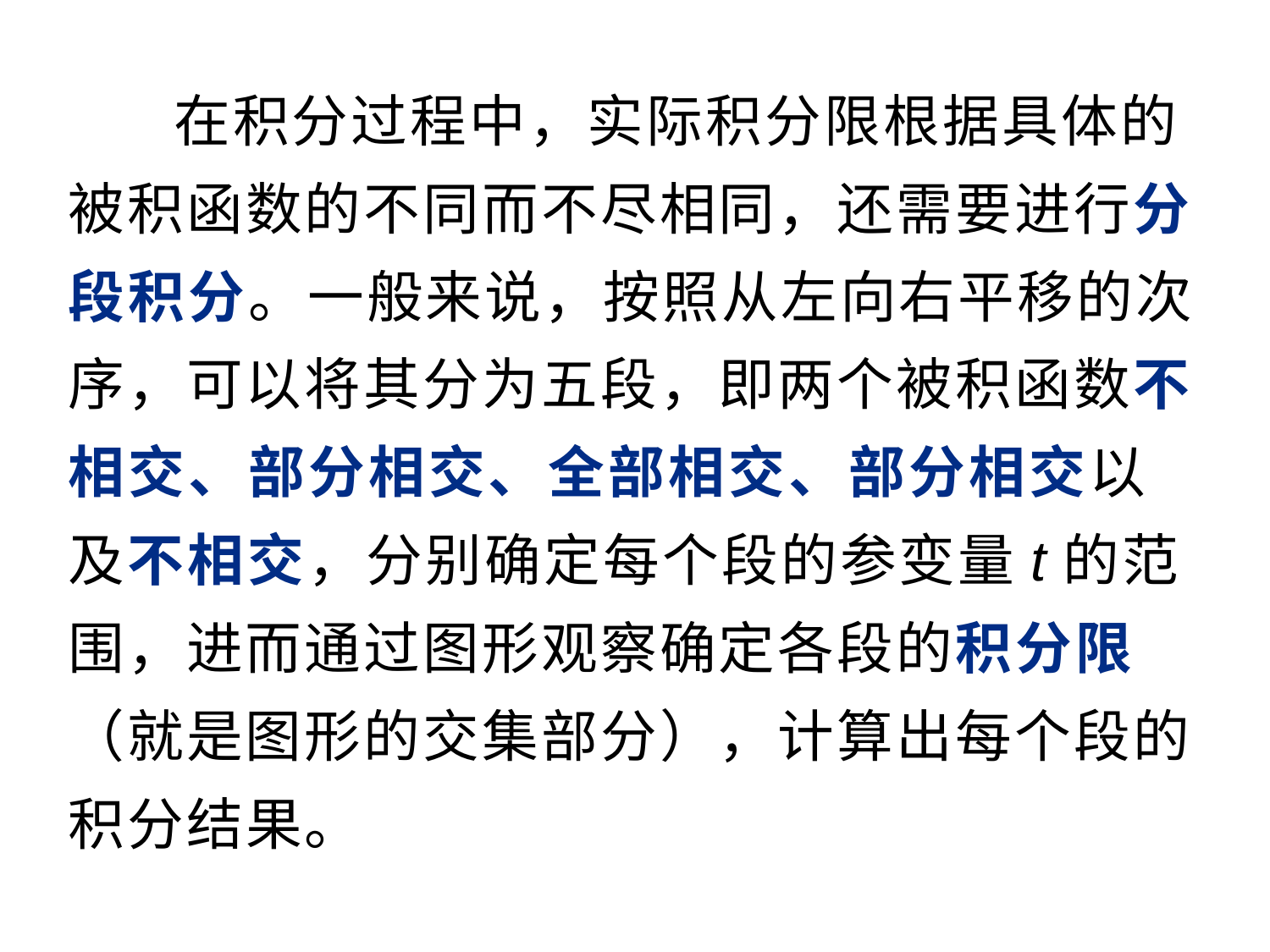

在积分过程中，实际积分限根据具体的被积函数的不同而不尽相同，还需要进行分段积分。一般来说，按照从左向右平移的次序，可以将其分为五段，即两个被积函数不相交、部分相交、全部相交、部分相交以及不相交，分别确定每个段的参变量t的范围，进而通过图形观察确定各段的积分限（就是图形的交集部分），计算出每个段的积分结果。